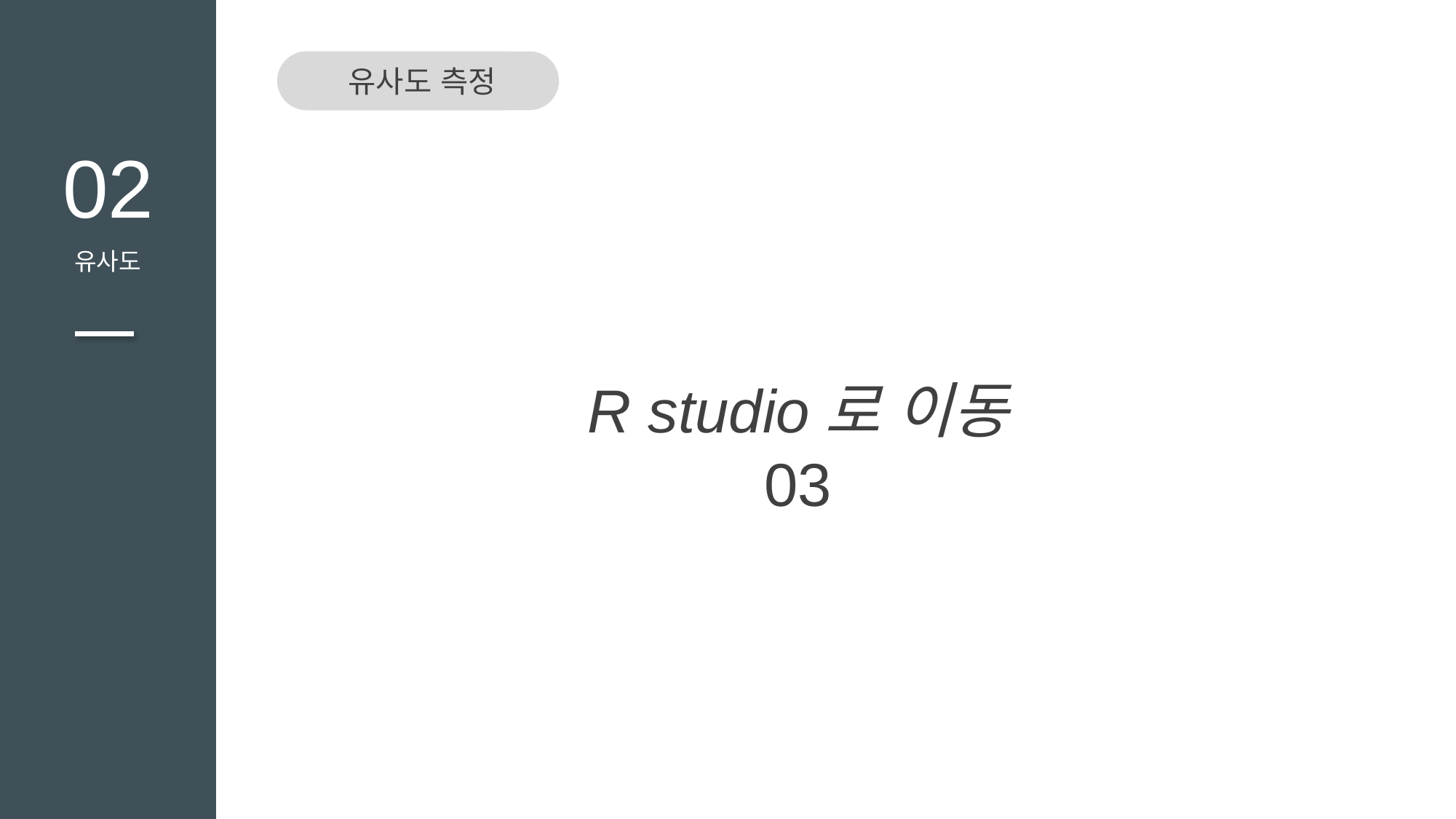

유사도 측정
TITLE을 입력하세요
02
유사도
R studio로 이동
03